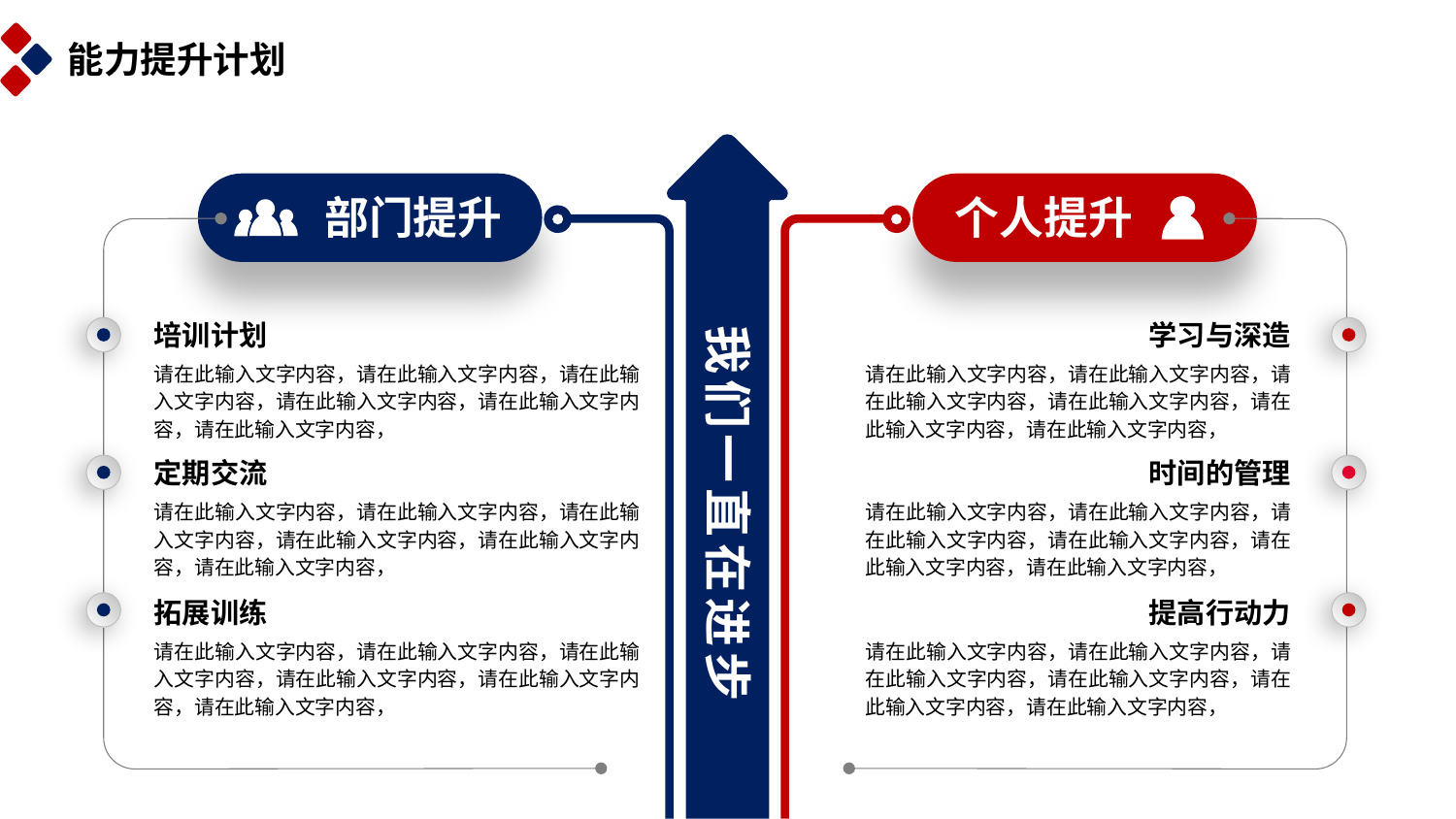

能力提升计划

部门提升

个人提升

我们一直在进步

培训计划
学习与深造

请在此输入文字内容，请在此输入文字内容，请在此输入文字内容，请在此输入文字内容，请在此输入文字内容，请在此输入文字内容，
请在此输入文字内容，请在此输入文字内容，请在此输入文字内容，请在此输入文字内容，请在此输入文字内容，请在此输入文字内容，

定期交流
时间的管理
请在此输入文字内容，请在此输入文字内容，请在此输入文字内容，请在此输入文字内容，请在此输入文字内容，请在此输入文字内容，
请在此输入文字内容，请在此输入文字内容，请在此输入文字内容，请在此输入文字内容，请在此输入文字内容，请在此输入文字内容，

拓展训练
提高行动力
请在此输入文字内容，请在此输入文字内容，请在此输入文字内容，请在此输入文字内容，请在此输入文字内容，请在此输入文字内容，
请在此输入文字内容，请在此输入文字内容，请在此输入文字内容，请在此输入文字内容，请在此输入文字内容，请在此输入文字内容，